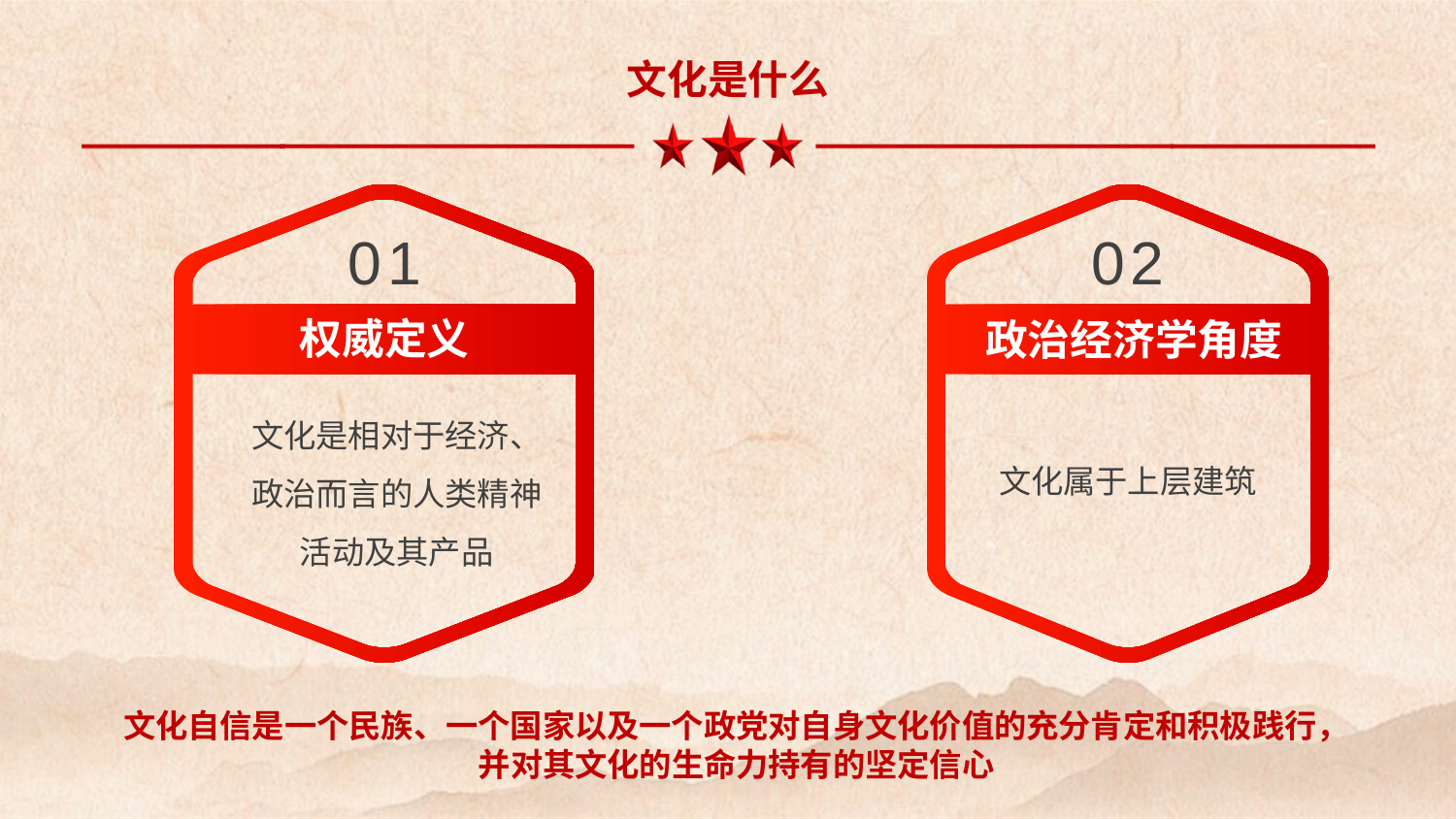

文化是什么

01
权威定义
文化是相对于经济、政治而言的人类精神活动及其产品

02
政治经济学角度
文化属于上层建筑
文化自信是一个民族、一个国家以及一个政党对自身文化价值的充分肯定和积极践行，并对其文化的生命力持有的坚定信心